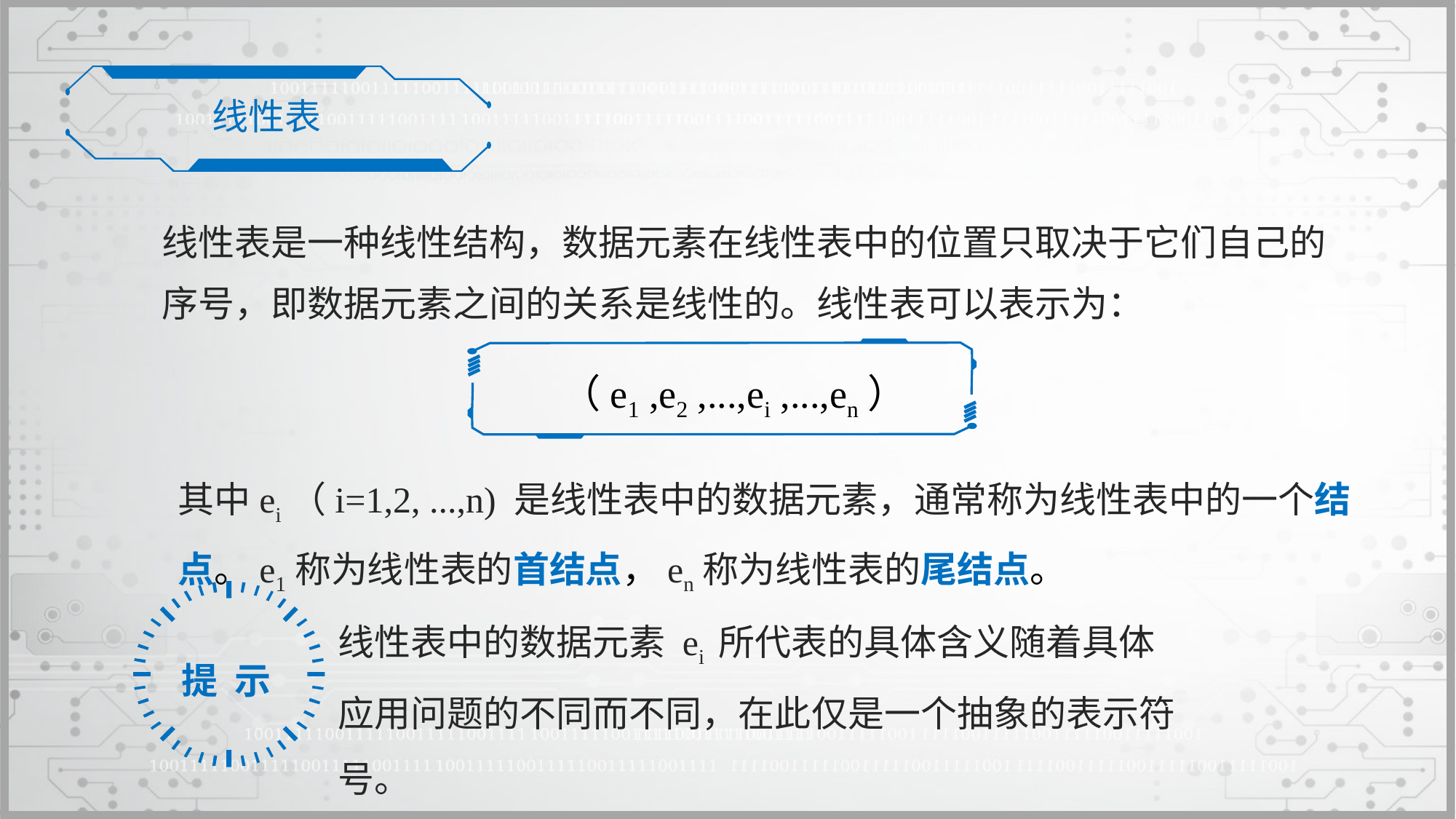

线性表
线性表是一种线性结构，数据元素在线性表中的位置只取决于它们自己的序号，即数据元素之间的关系是线性的。线性表可以表示为：

（e1 ,e2 ,...,ei ,...,en）
其中ei（i=1,2, ...,n) 是线性表中的数据元素，通常称为线性表中的一个结点。e1称为线性表的首结点，en称为线性表的尾结点。

提  示
线性表中的数据元素 ei 所代表的具体含义随着具体应用问题的不同而不同，在此仅是一个抽象的表示符号。